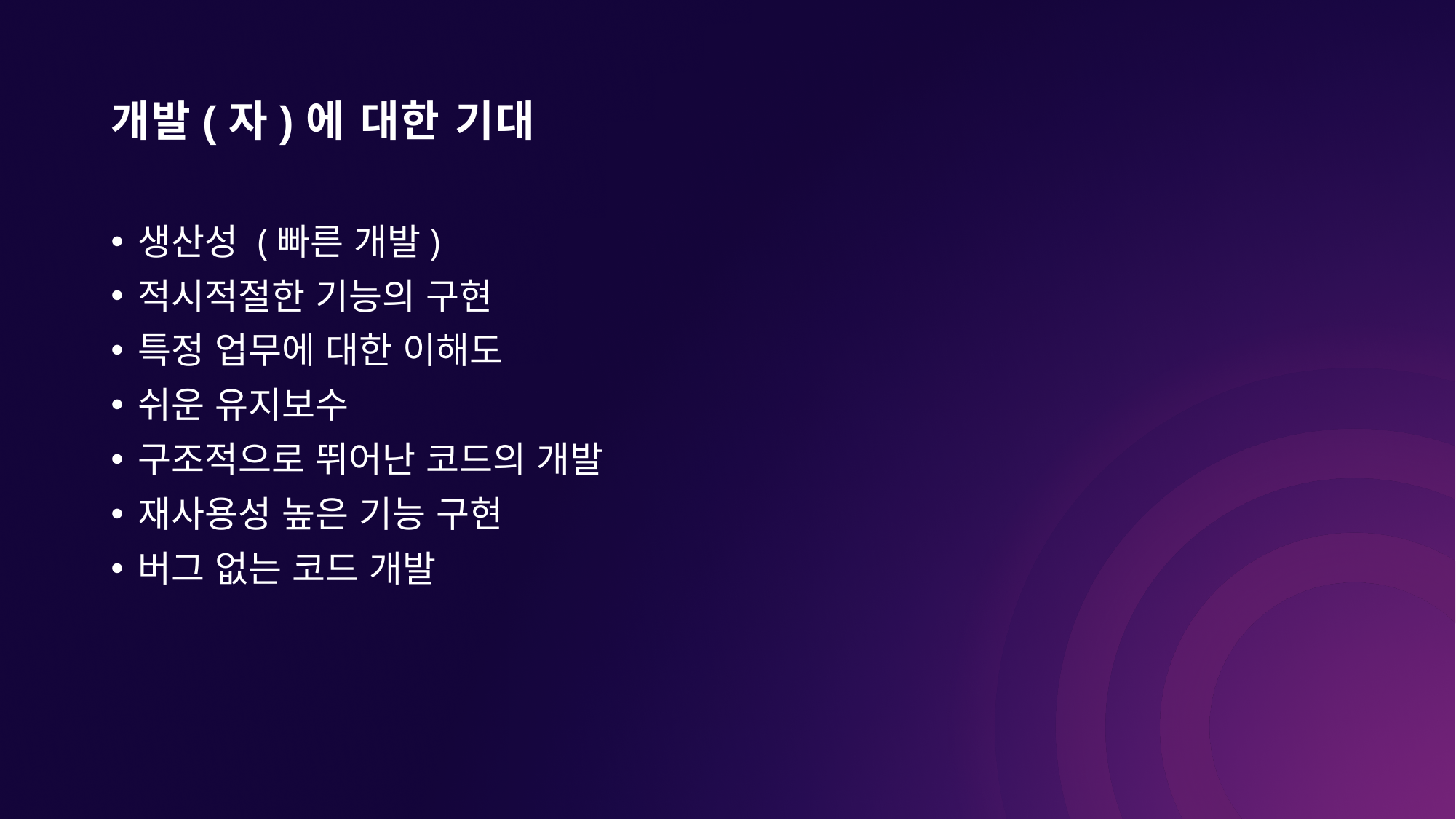

# 개발(자)에 대한 기대
생산성 (빠른 개발)
적시적절한 기능의 구현
특정 업무에 대한 이해도
쉬운 유지보수
구조적으로 뛰어난 코드의 개발
재사용성 높은 기능 구현
버그 없는 코드 개발